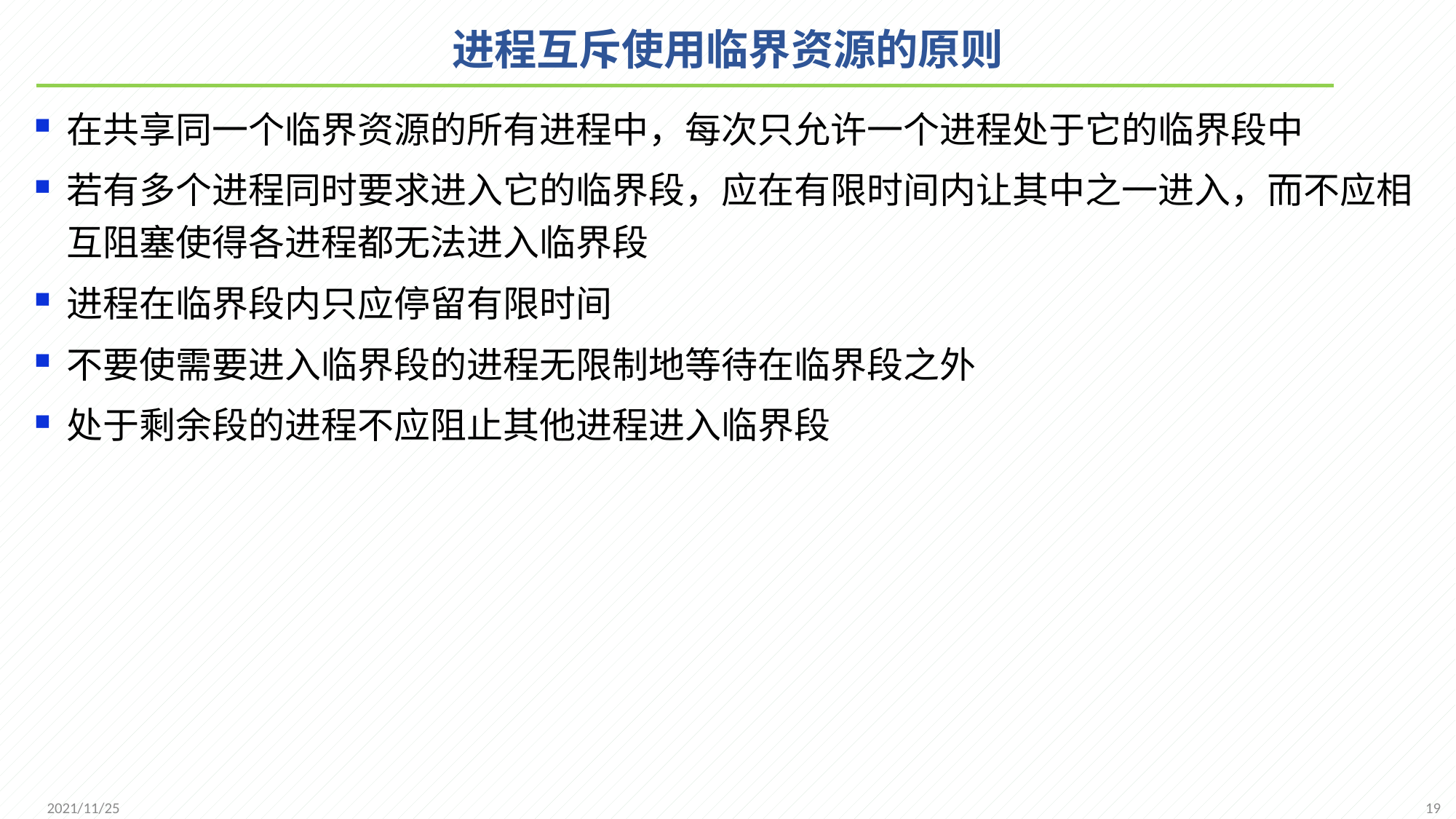

# 进程互斥使用临界资源的原则
在共享同一个临界资源的所有进程中，每次只允许一个进程处于它的临界段中
若有多个进程同时要求进入它的临界段，应在有限时间内让其中之一进入，而不应相互阻塞使得各进程都无法进入临界段
进程在临界段内只应停留有限时间
不要使需要进入临界段的进程无限制地等待在临界段之外
处于剩余段的进程不应阻止其他进程进入临界段

19
2021/11/25